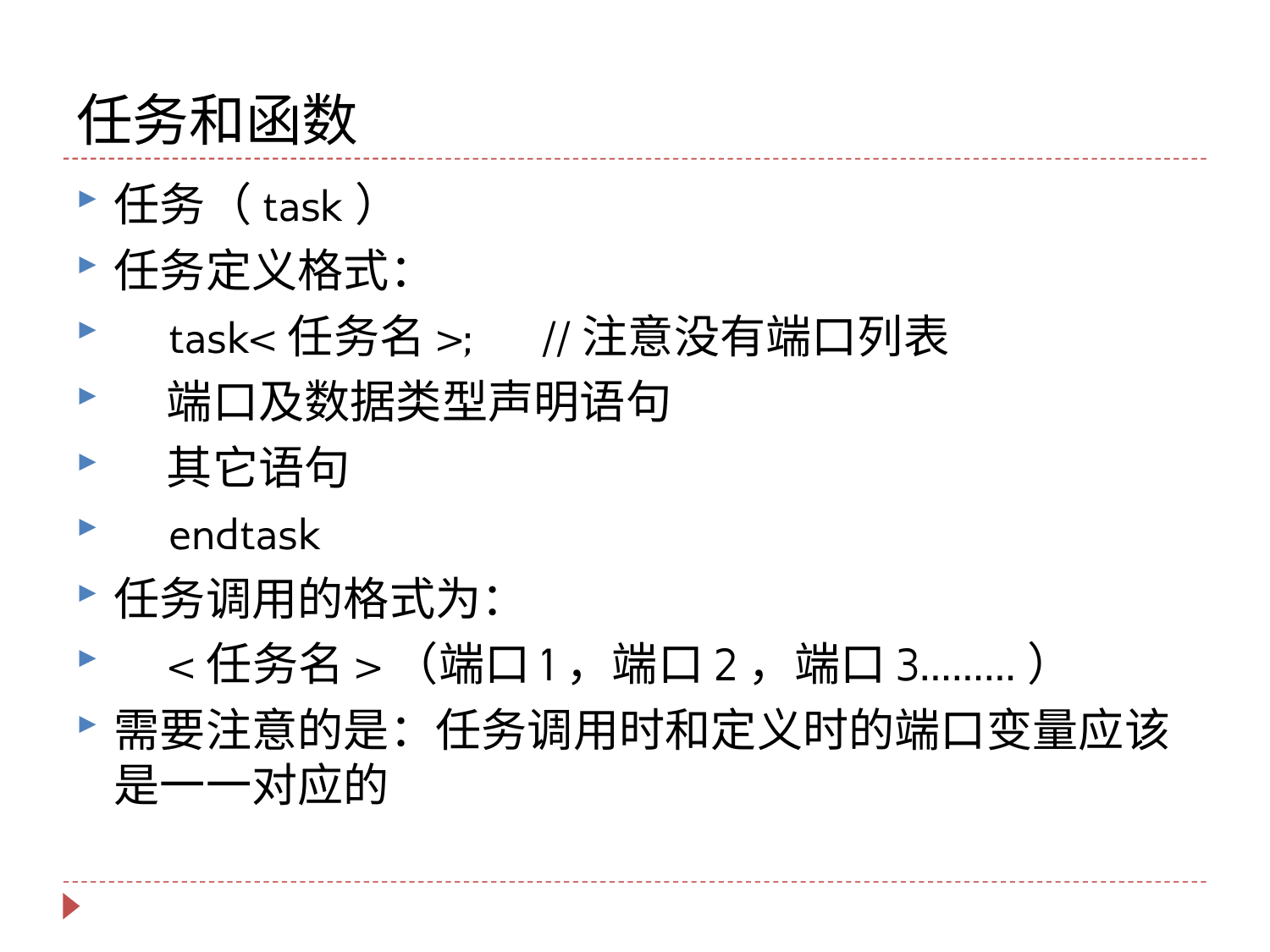

# 任务和函数
任务（task）
任务定义格式：
    task<任务名>;     //注意没有端口列表
    端口及数据类型声明语句
    其它语句
    endtask
任务调用的格式为：
    <任务名>（端口1，端口2，端口3………）
需要注意的是：任务调用时和定义时的端口变量应该是一一对应的